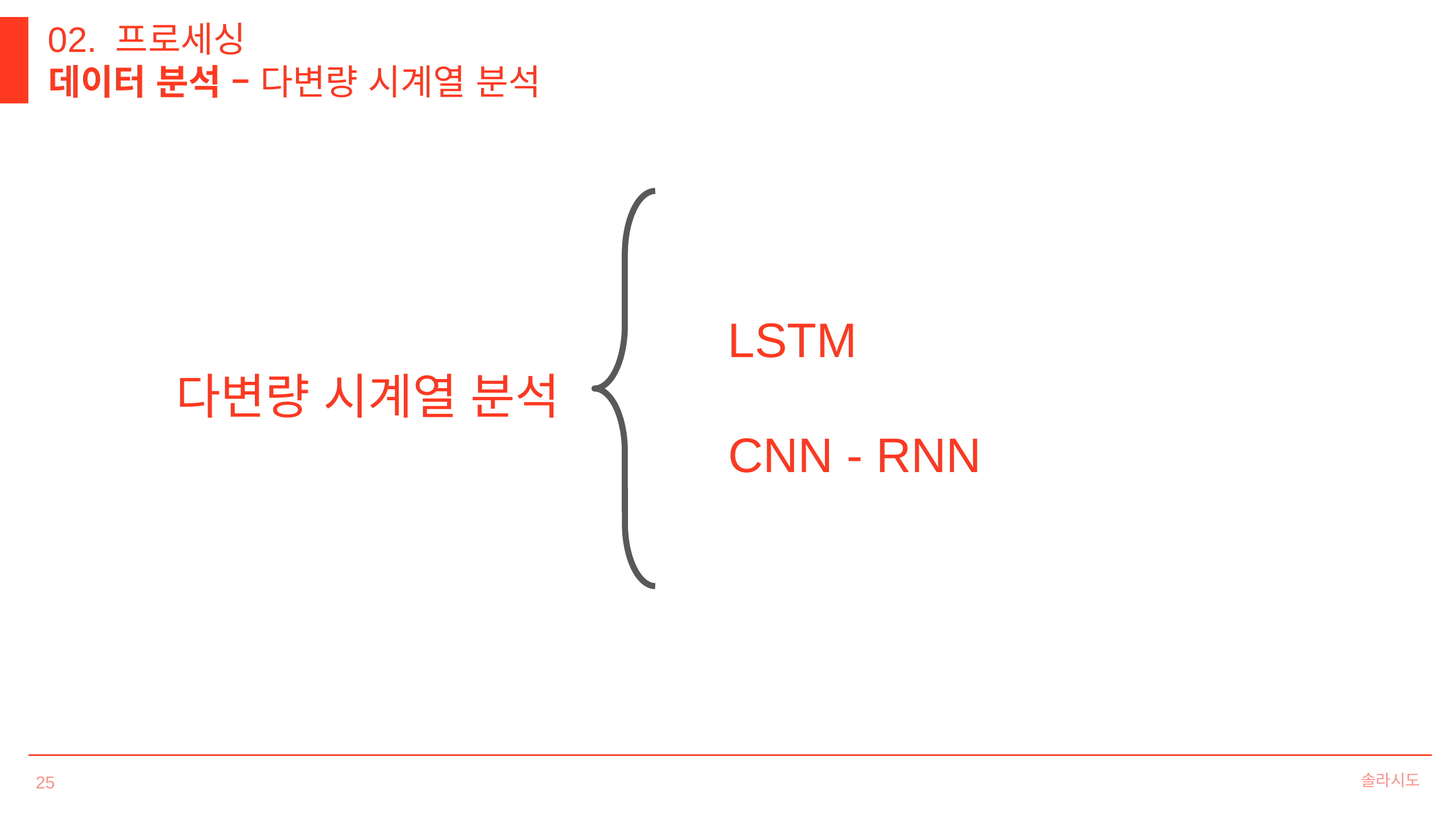

02. 프로세싱
데이터 분석 – 다변량 시계열 분석

LSTM
다변량 시계열 분석
CNN - RNN

솔라시도
25